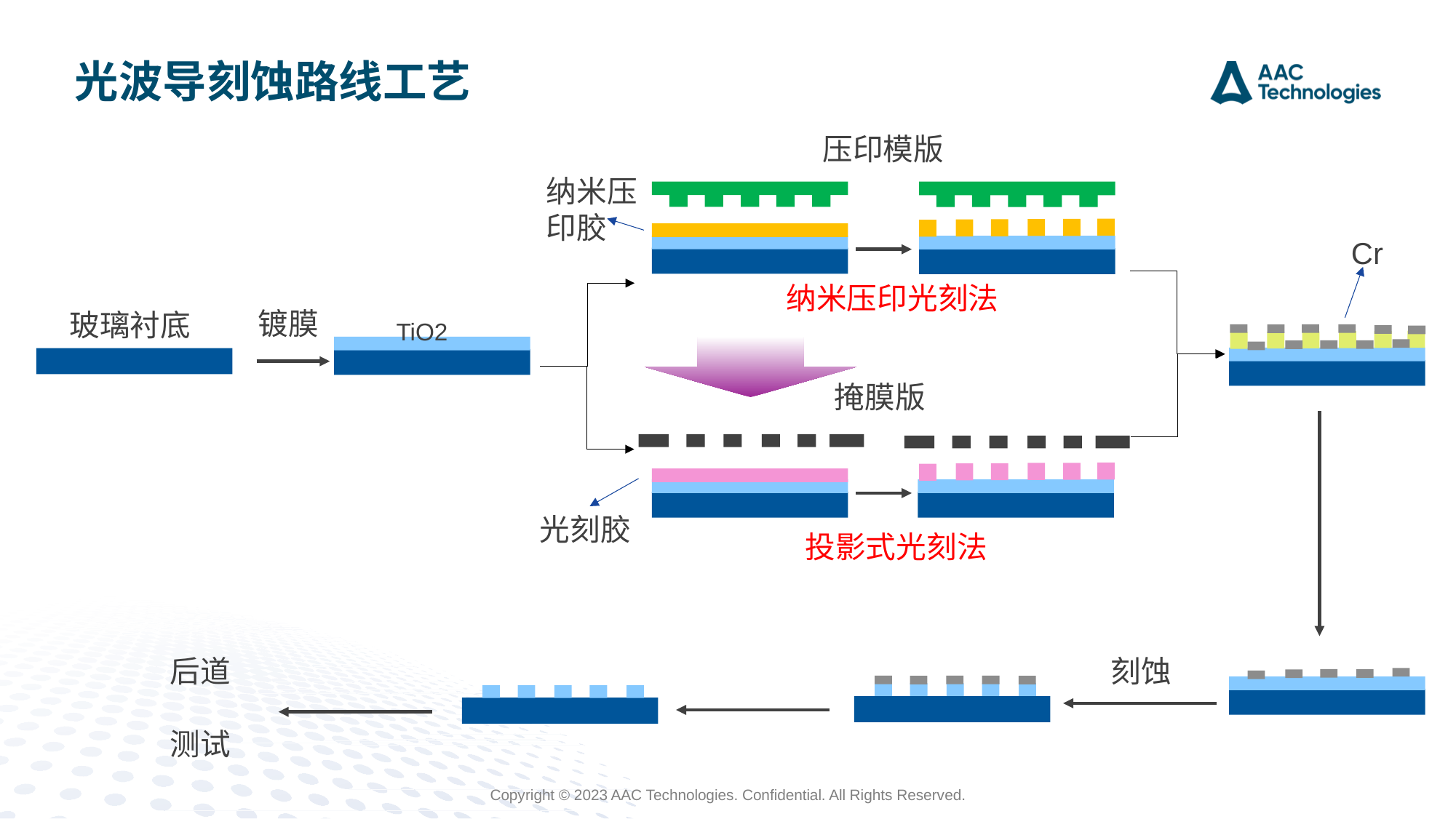

# 光波导刻蚀路线工艺
压印模版
纳米压印胶

Cr

纳米压印光刻法
镀膜
玻璃衬底
TiO2

掩膜版

光刻胶
投影式光刻法
后道

测试
刻蚀